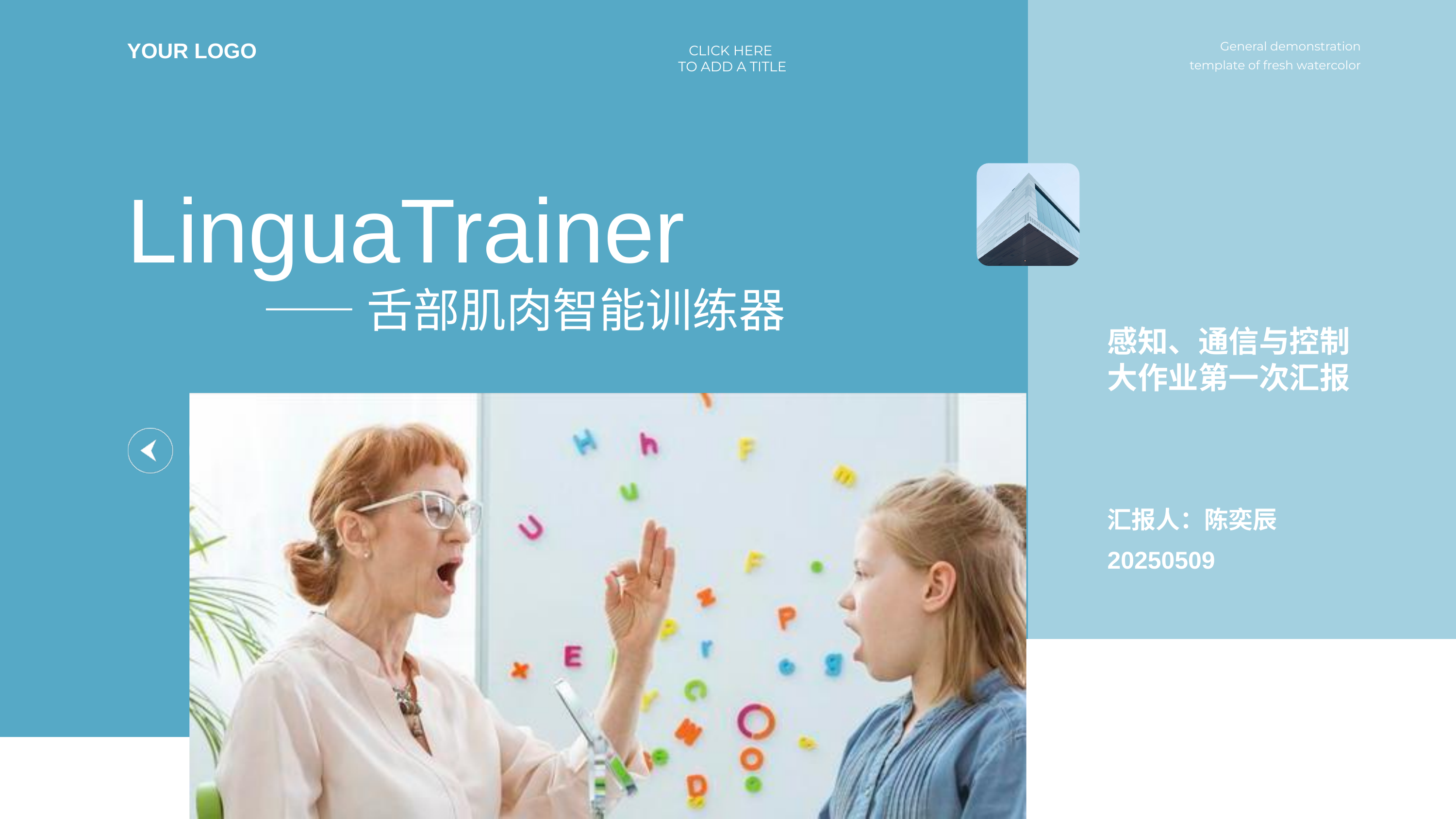

General demonstration template of fresh watercolor
YOUR LOGO
CLICK HERE
TO ADD A TITLE

LinguaTrainer
             ——舌部肌肉智能训练器
感知、通信与控制大作业第一次汇报

汇报人：陈奕辰
20250509

01
https://www.canva.cn
European and American style Business planning